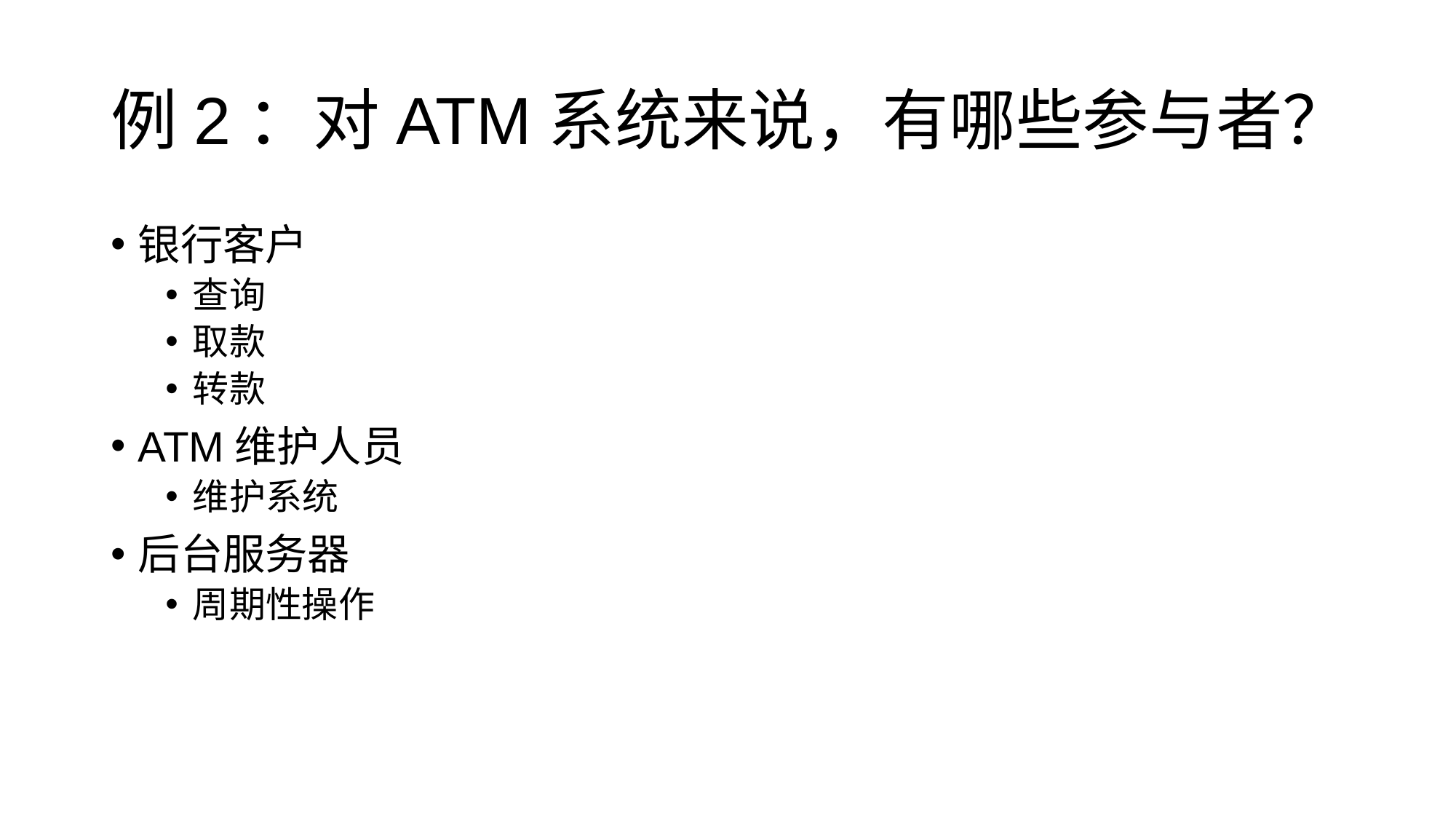

# 例2：对ATM系统来说，有哪些参与者？
银行客户
查询
取款
转款
ATM维护人员
维护系统
后台服务器
周期性操作